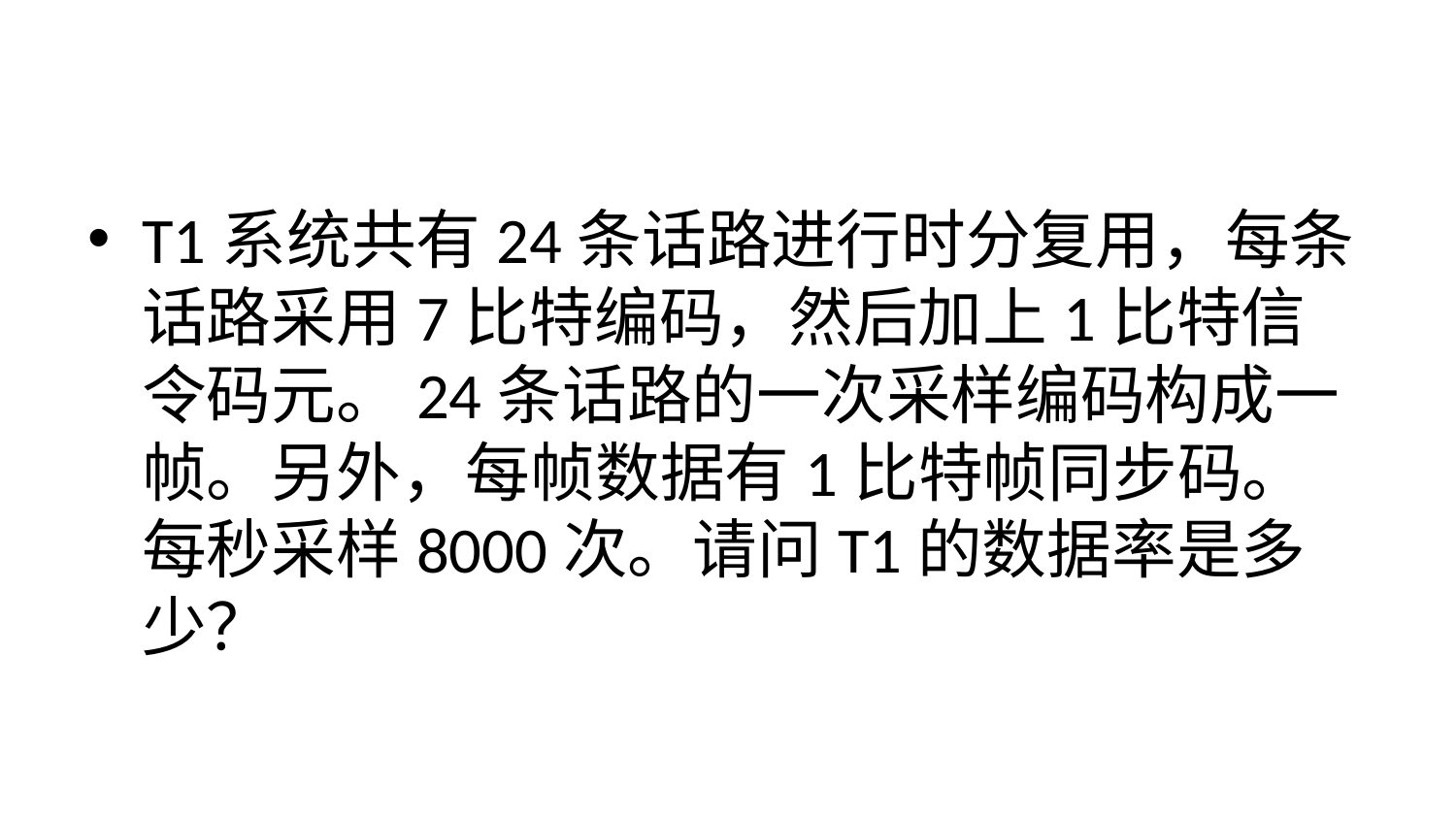

#
T1系统共有24条话路进行时分复用，每条话路采用7比特编码，然后加上1比特信令码元。24条话路的一次采样编码构成一帧。另外，每帧数据有1比特帧同步码。每秒采样8000次。请问T1的数据率是多少？